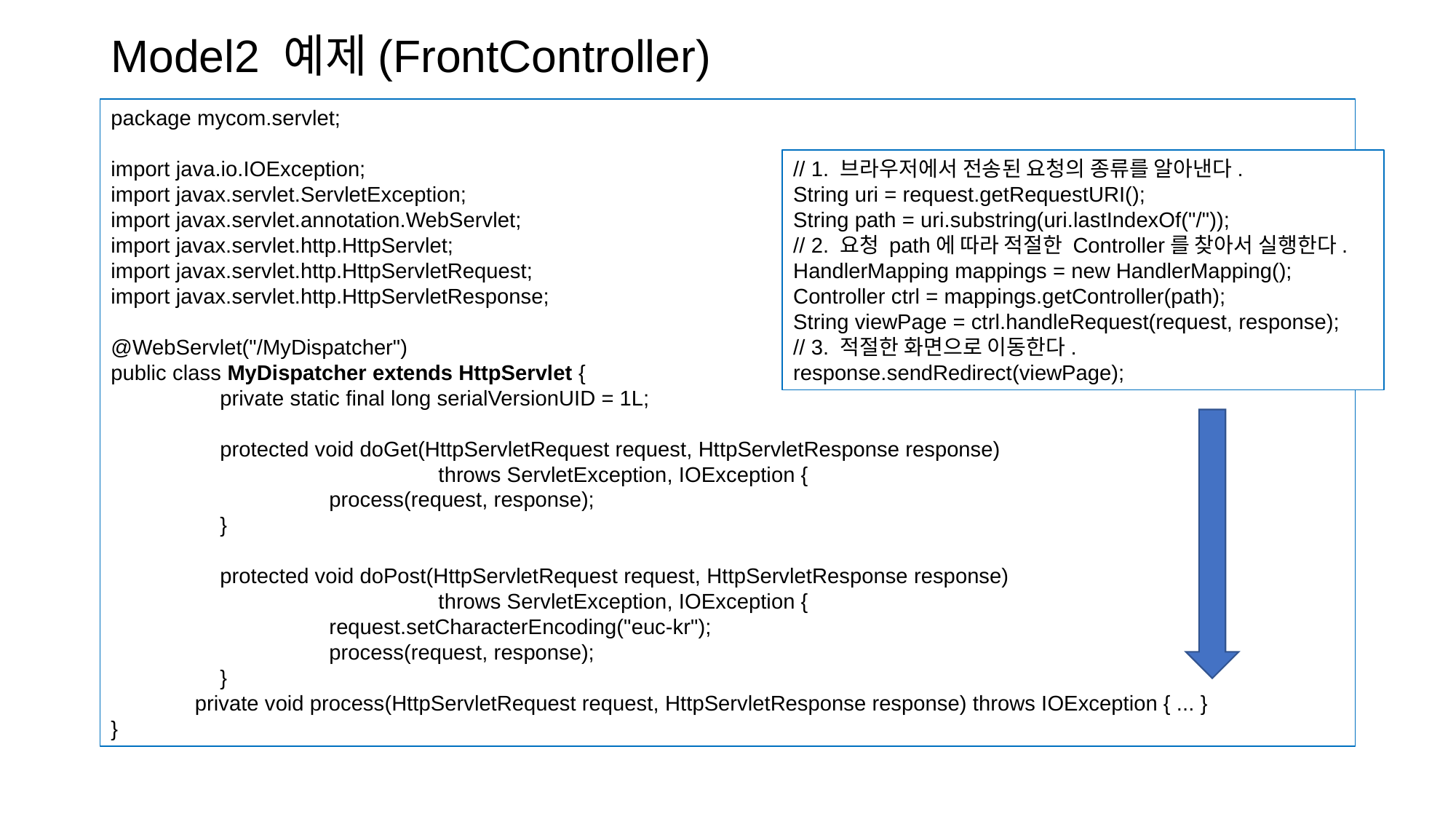

# Model2 예제(FrontController)
package mycom.servlet;

import java.io.IOException;
import javax.servlet.ServletException;
import javax.servlet.annotation.WebServlet;
import javax.servlet.http.HttpServlet;
import javax.servlet.http.HttpServletRequest;
import javax.servlet.http.HttpServletResponse;

@WebServlet("/MyDispatcher")
public class MyDispatcher extends HttpServlet {
	private static final long serialVersionUID = 1L;

	protected void doGet(HttpServletRequest request, HttpServletResponse response)
			throws ServletException, IOException {
		process(request, response);
	}

	protected void doPost(HttpServletRequest request, HttpServletResponse response)
			throws ServletException, IOException {
		request.setCharacterEncoding("euc-kr");
		process(request, response);
	}
              private void process(HttpServletRequest request, HttpServletResponse response) throws IOException { ... }
}

// 1. 브라우저에서 전송된 요청의 종류를 알아낸다.
String uri = request.getRequestURI();
String path = uri.substring(uri.lastIndexOf("/"));
// 2. 요청 path에 따라 적절한 Controller를 찾아서 실행한다.
HandlerMapping mappings = new HandlerMapping();
Controller ctrl = mappings.getController(path);
String viewPage = ctrl.handleRequest(request, response);
// 3. 적절한 화면으로 이동한다.
response.sendRedirect(viewPage);